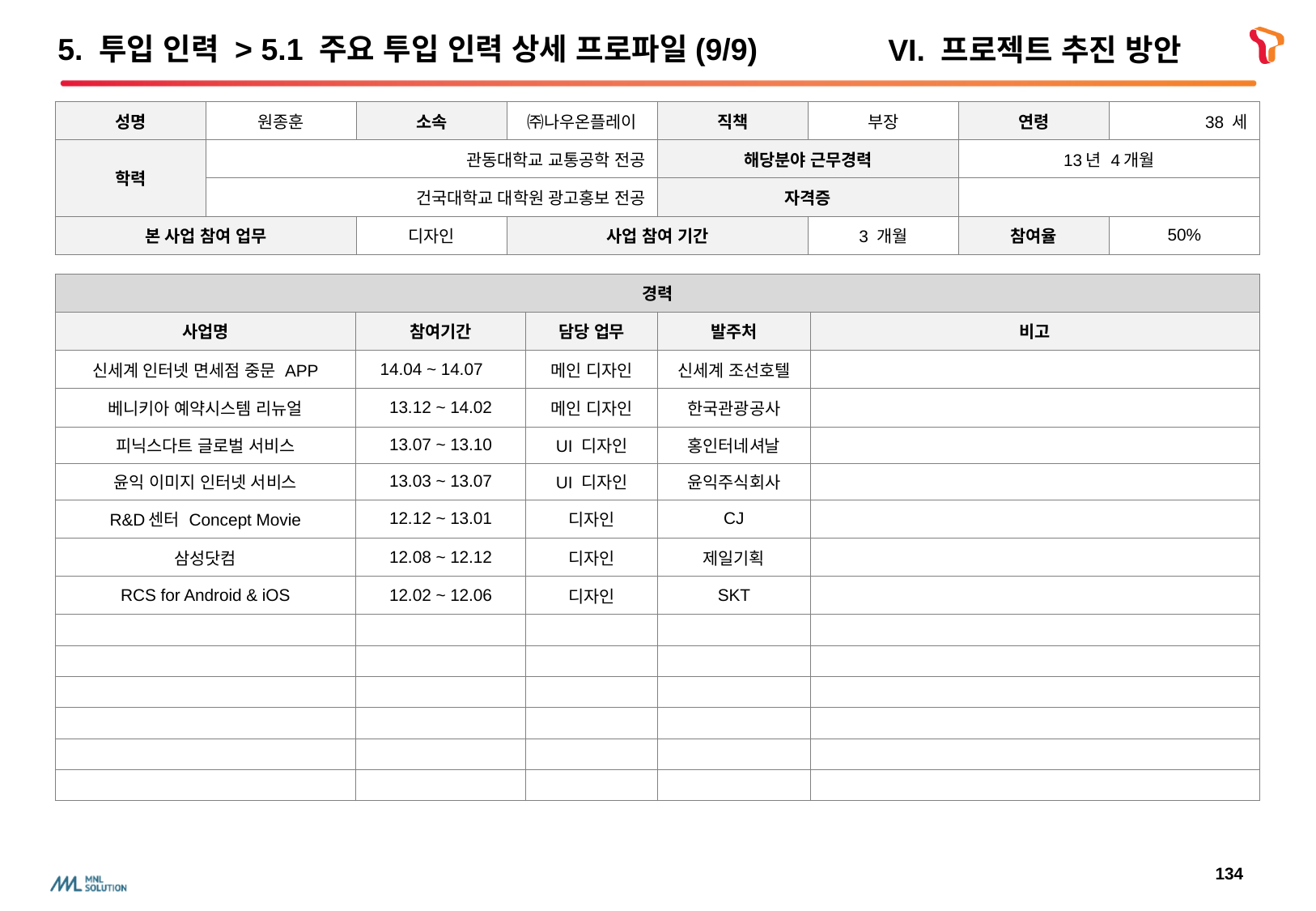

# 5. 투입 인력 > 5.1 주요 투입 인력 상세 프로파일(9/9)
VI. 프로젝트 추진 방안
| 성명 | 원종훈 | 소속 | ㈜나우온플레이 | 직책 | 부장 | 연령 | 38 세 |
| --- | --- | --- | --- | --- | --- | --- | --- |
| 학력 | 관동대학교 교통공학 전공 |  |  | 해당분야 근무경력 |  | 13년 4개월 |  |
|  | 건국대학교 대학원 광고홍보 전공 |  |  | 자격증 |  |  |  |
| 본 사업 참여 업무 |  | 디자인 | 사업 참여 기간 |  | 3 개월 | 참여율 | 50% |
| 경력 |  |  |  |  |
| --- | --- | --- | --- | --- |
| 사업명 | 참여기간 | 담당 업무 | 발주처 | 비고 |
| 신세계 인터넷 면세점 중문 APP | 14.04 ~ 14.07 | 메인 디자인 | 신세계 조선호텔 |  |
| 베니키아 예약시스템 리뉴얼 | 13.12 ~ 14.02 | 메인 디자인 | 한국관광공사 |  |
| 피닉스다트 글로벌 서비스 | 13.07 ~ 13.10 | UI 디자인 | 홍인터네셔날 |  |
| 윤익 이미지 인터넷 서비스 | 13.03 ~ 13.07 | UI 디자인 | 윤익주식회사 |  |
| R&D센터 Concept Movie | 12.12 ~ 13.01 | 디자인 | CJ |  |
| 삼성닷컴 | 12.08 ~ 12.12 | 디자인 | 제일기획 |  |
| RCS for Android & iOS | 12.02 ~ 12.06 | 디자인 | SKT |  |
|  |  |  |  |  |
|  |  |  |  |  |
|  |  |  |  |  |
|  |  |  |  |  |
|  |  |  |  |  |
|  |  |  |  |  |